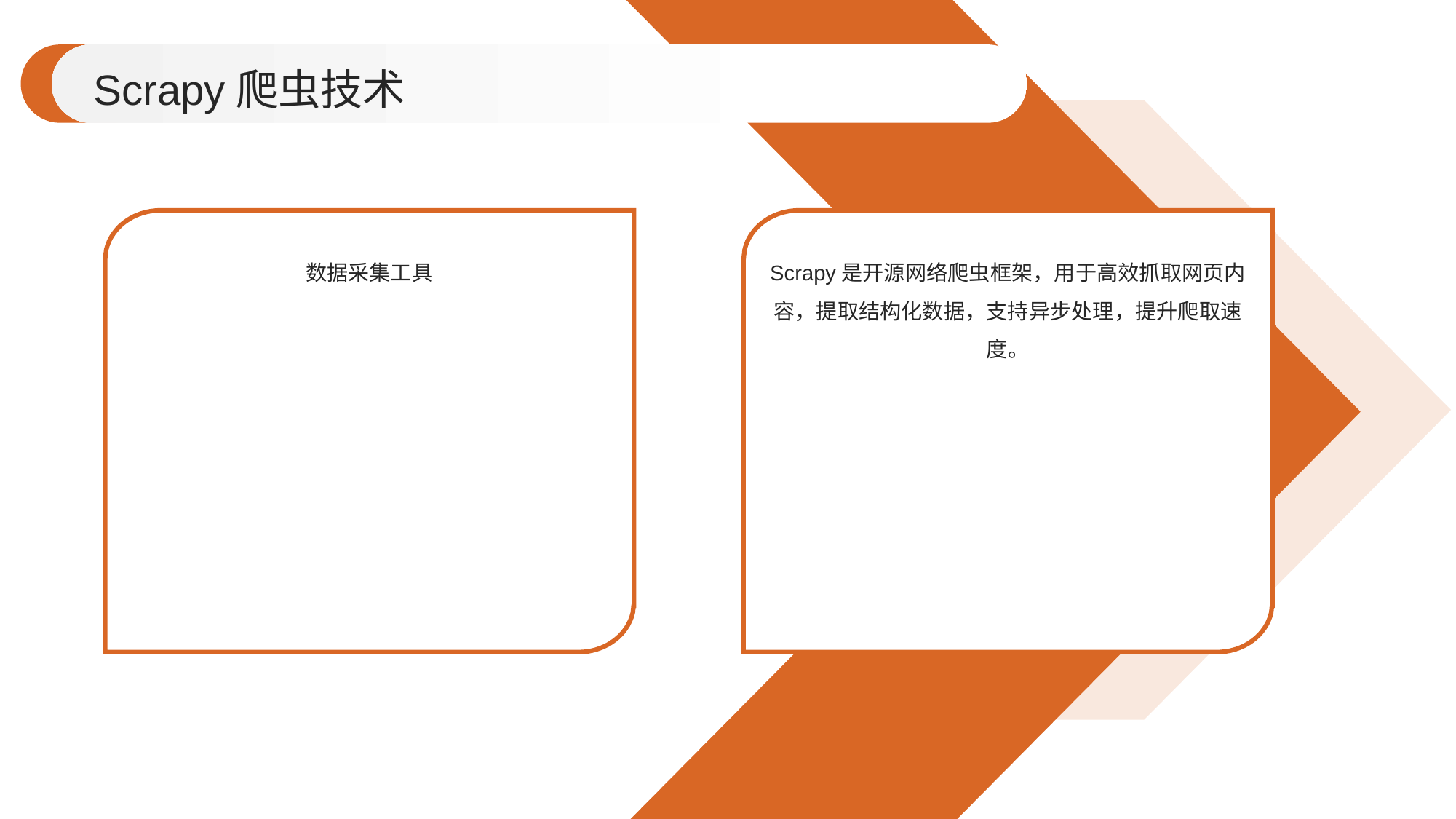

Scrapy爬虫技术

数据采集工具
Scrapy是开源网络爬虫框架，用于高效抓取网页内容，提取结构化数据，支持异步处理，提升爬取速度。